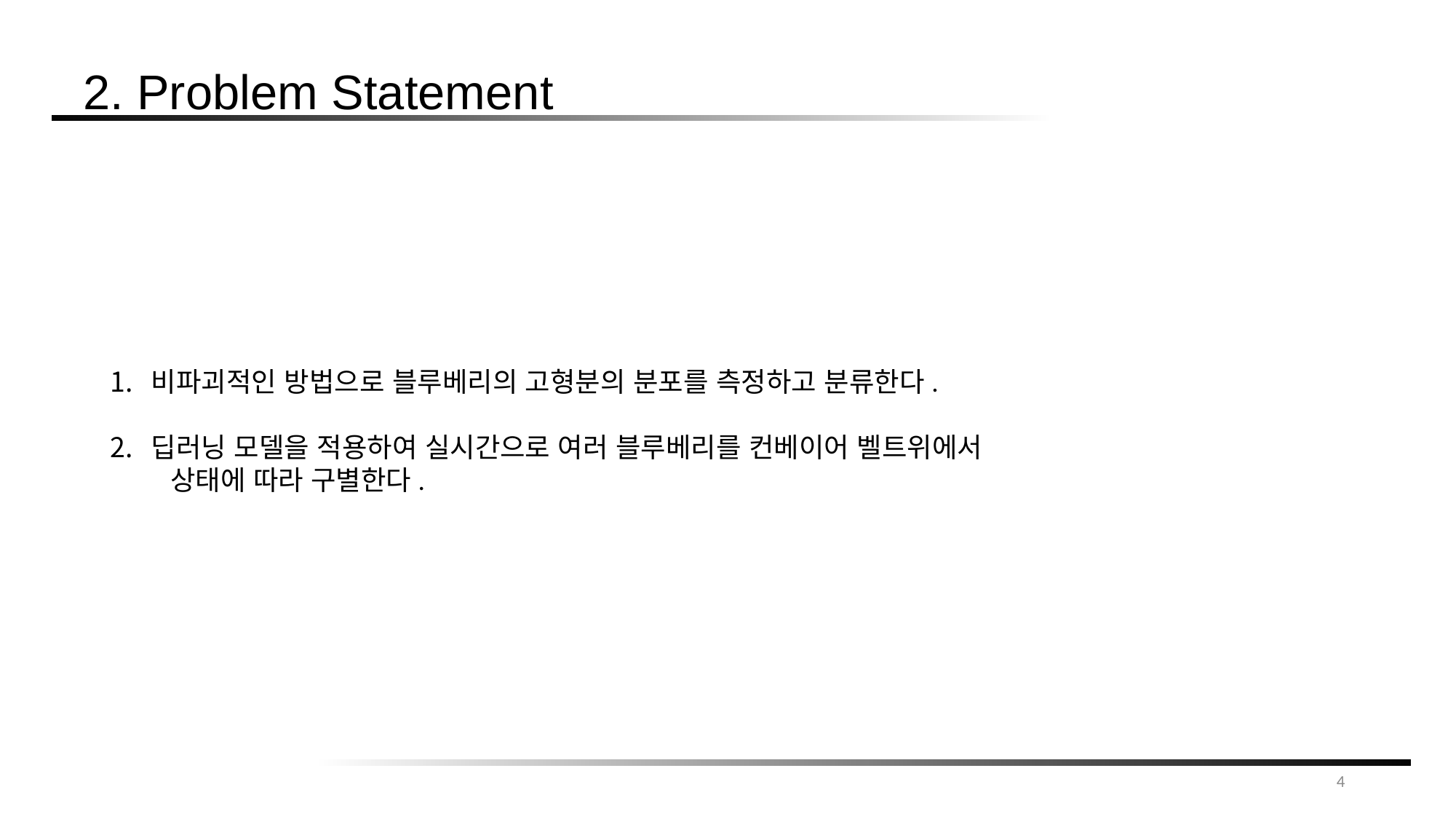

2. Problem Statement
비파괴적인 방법으로 블루베리의 고형분의 분포를 측정하고 분류한다.
딥러닝 모델을 적용하여 실시간으로 여러 블루베리를 컨베이어 벨트위에서
       상태에 따라 구별한다.
4